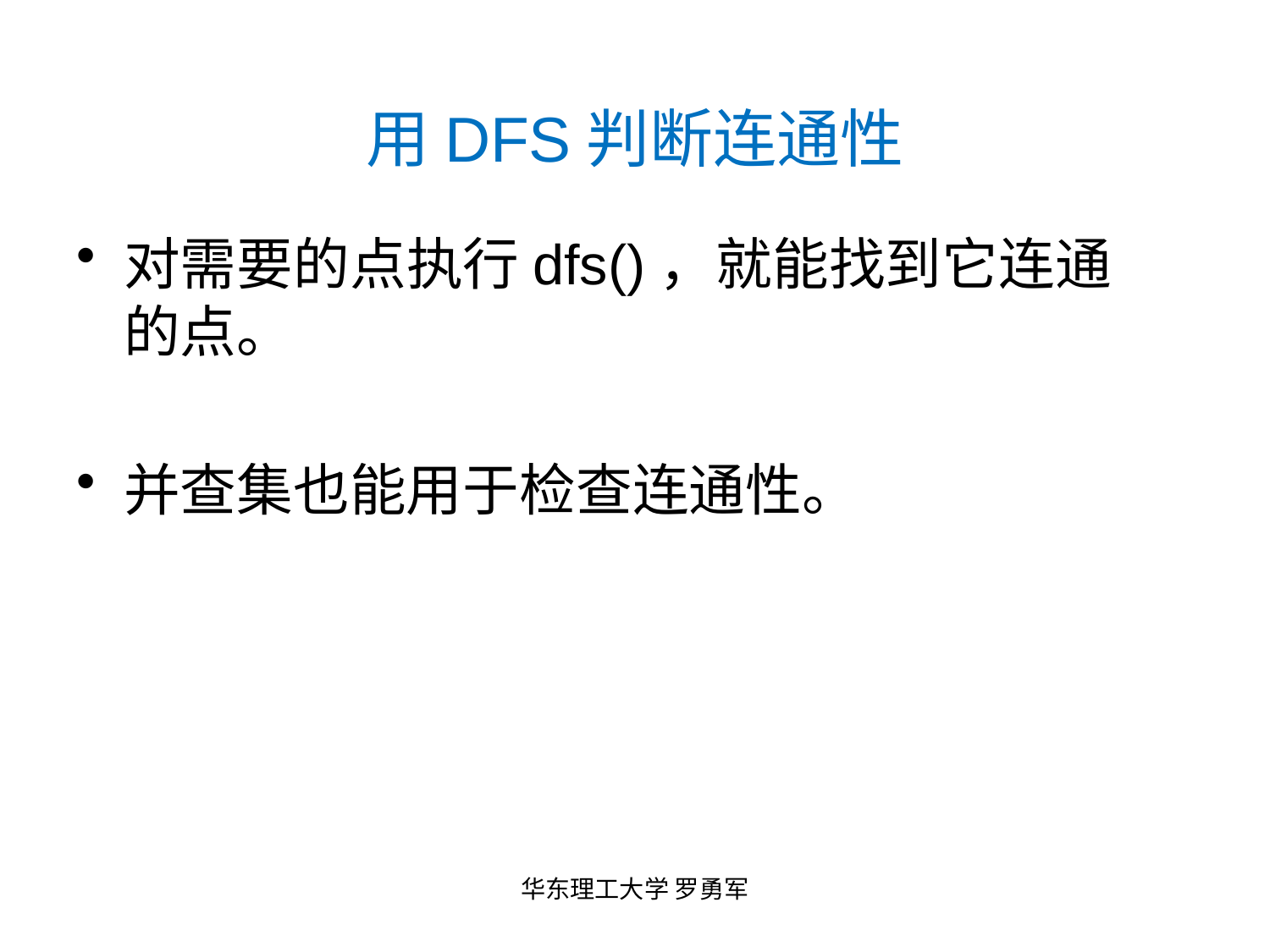

# 用DFS判断连通性
对需要的点执行dfs()，就能找到它连通的点。

并查集也能用于检查连通性。

华东理工大学 罗勇军